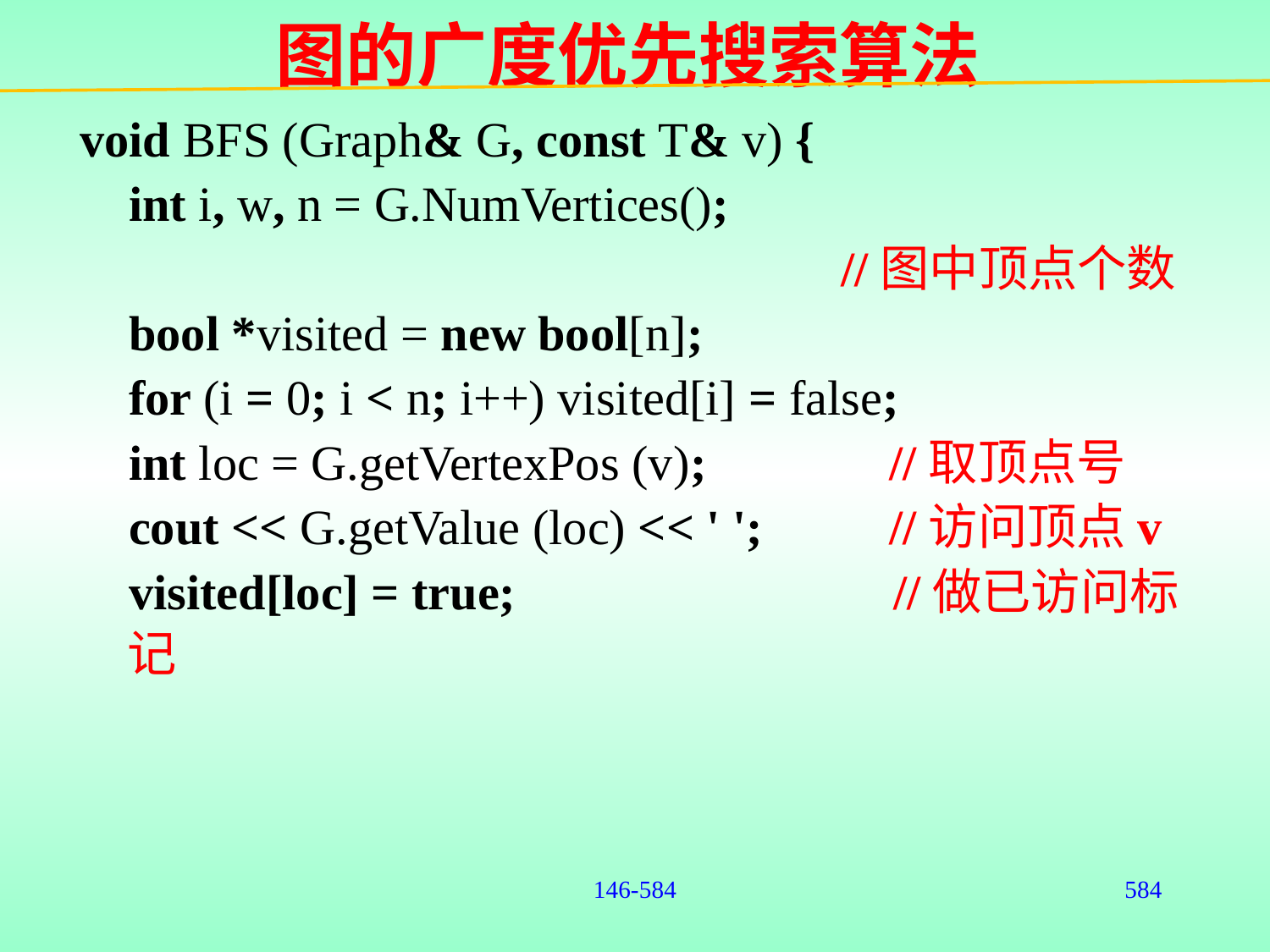

# 图的广度优先搜索算法
void BFS (Graph& G, const T& v) {
    int i, w, n = G.NumVertices();
                                                              //图中顶点个数
    bool *visited = new bool[n];
    for (i = 0; i < n; i++) visited[i] = false;
    int loc = G.getVertexPos (v);		//取顶点号
    cout << G.getValue (loc) << ' '; 	//访问顶点v
    visited[loc] = true; 	                     //做已访问标记

146-584
584